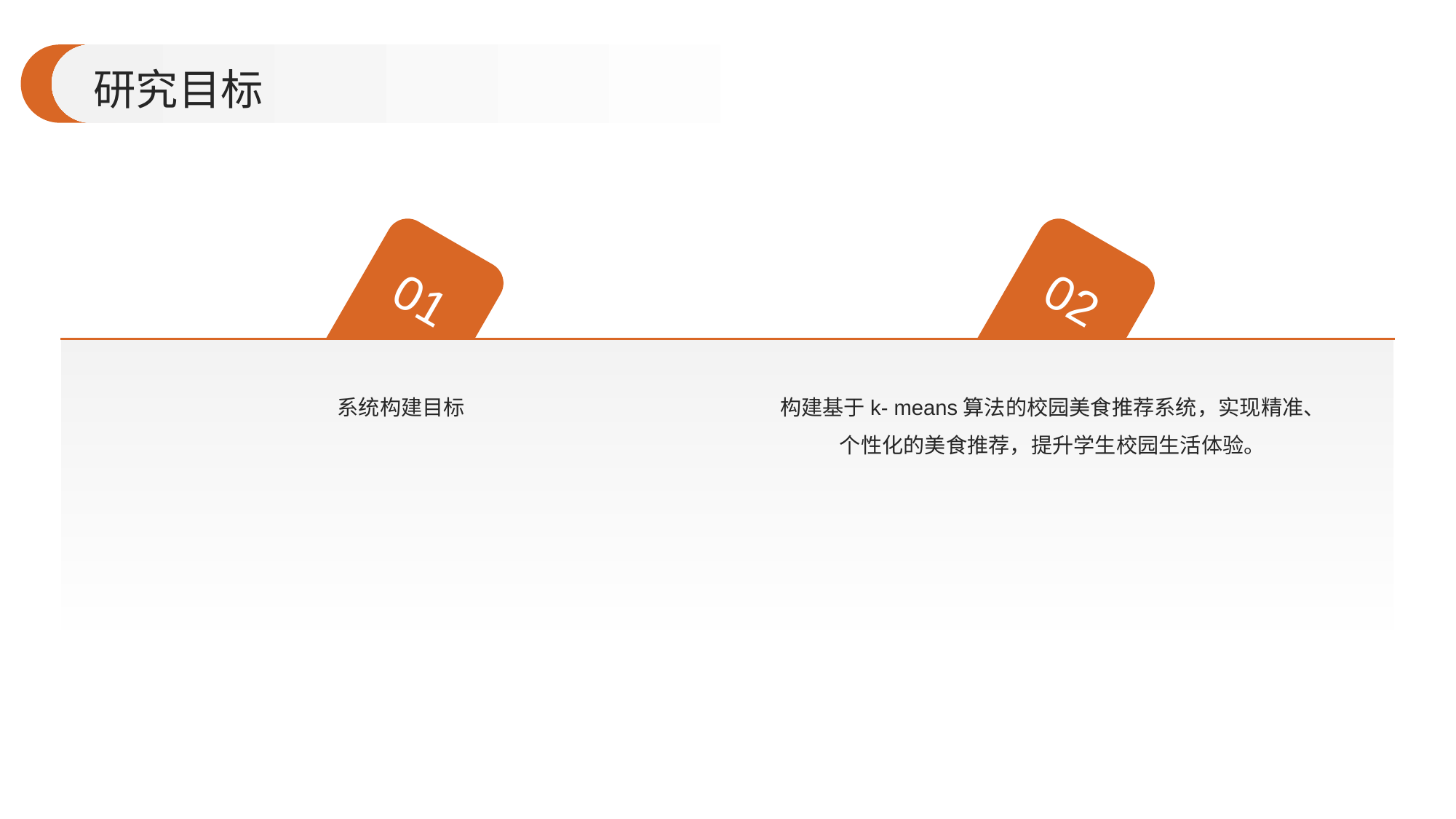

研究目标

01

02

系统构建目标
构建基于k- means算法的校园美食推荐系统，实现精准、个性化的美食推荐，提升学生校园生活体验。